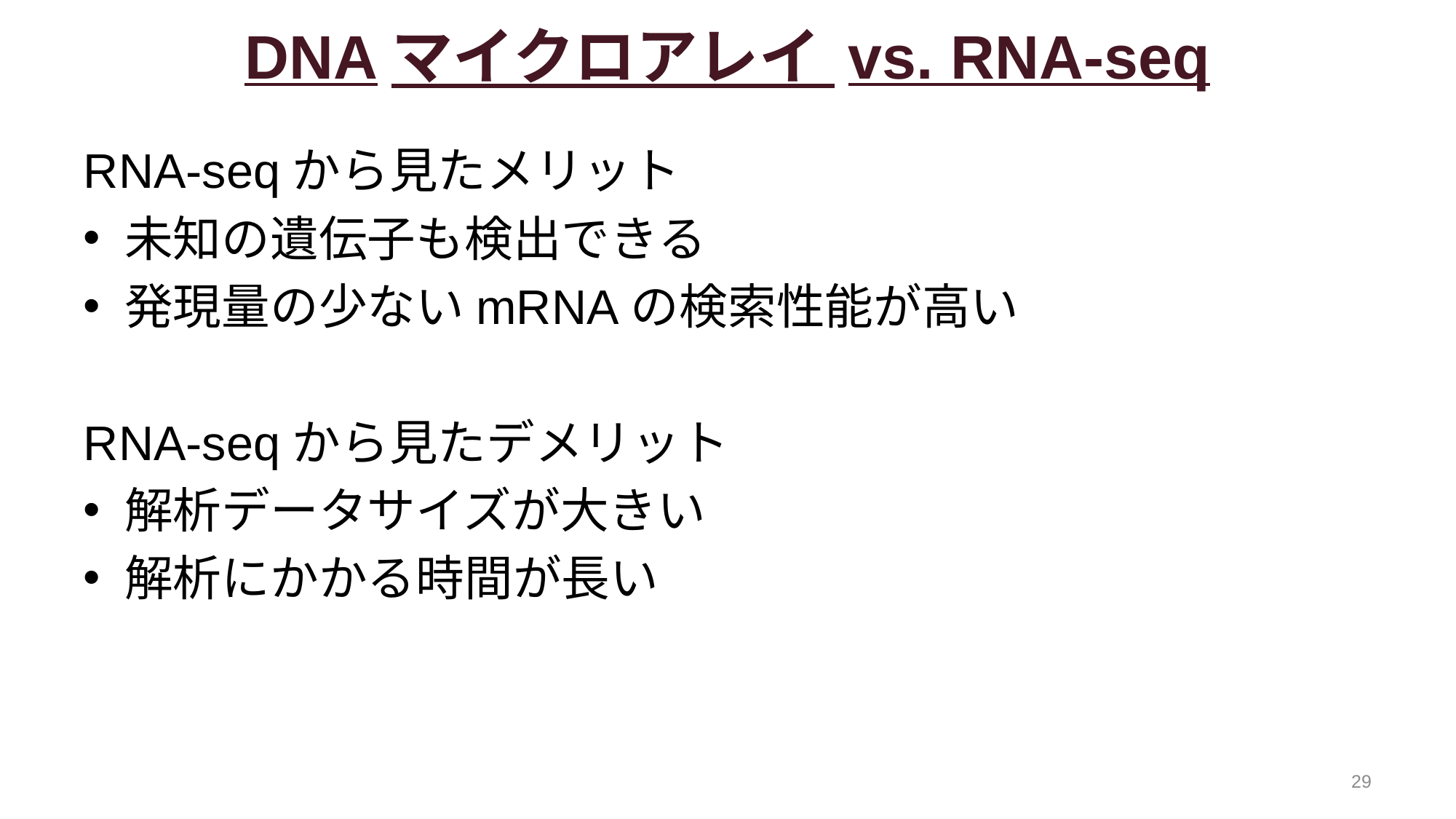

# DNAマイクロアレイ vs. RNA-seq
RNA-seqから見たメリット
未知の遺伝子も検出できる
発現量の少ないmRNAの検索性能が高い

RNA-seqから見たデメリット
解析データサイズが大きい
解析にかかる時間が長い
29